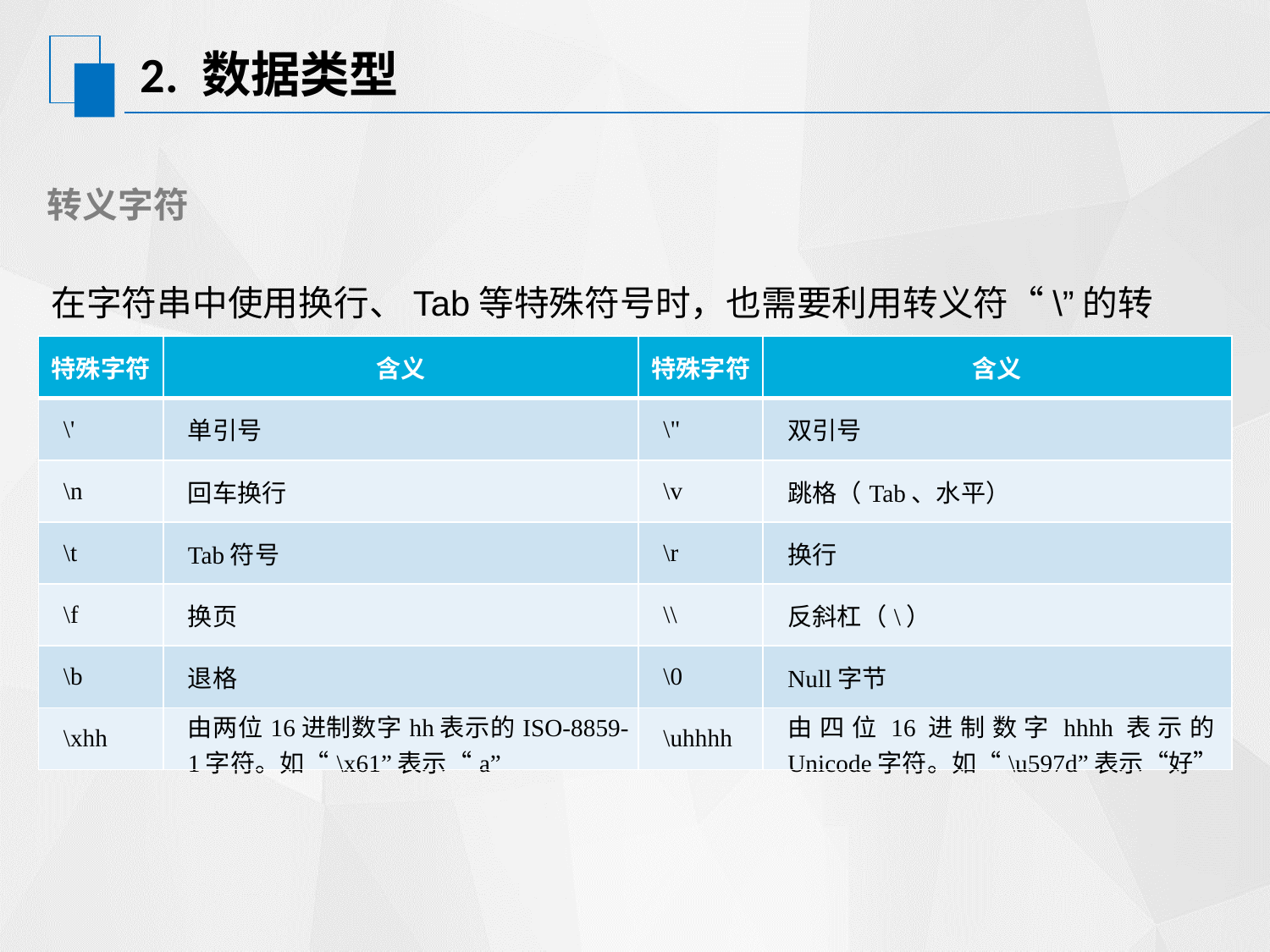

# 2. 数据类型
转义字符
在字符串中使用换行、Tab等特殊符号时，也需要利用转义符“\”的转义。
| 特殊字符 | 含义 | 特殊字符 | 含义 |
| --- | --- | --- | --- |
| \' | 单引号 | \" | 双引号 |
| \n | 回车换行 | \v | 跳格（Tab、水平） |
| \t | Tab符号 | \r | 换行 |
| \f | 换页 | \\ | 反斜杠（\） |
| \b | 退格 | \0 | Null字节 |
| \xhh | 由两位16进制数字hh表示的ISO-8859-1字符。如“\x61”表示“a” | \uhhhh | 由四位16进制数字hhhh表示的Unicode字符。如“\u597d”表示“好” |